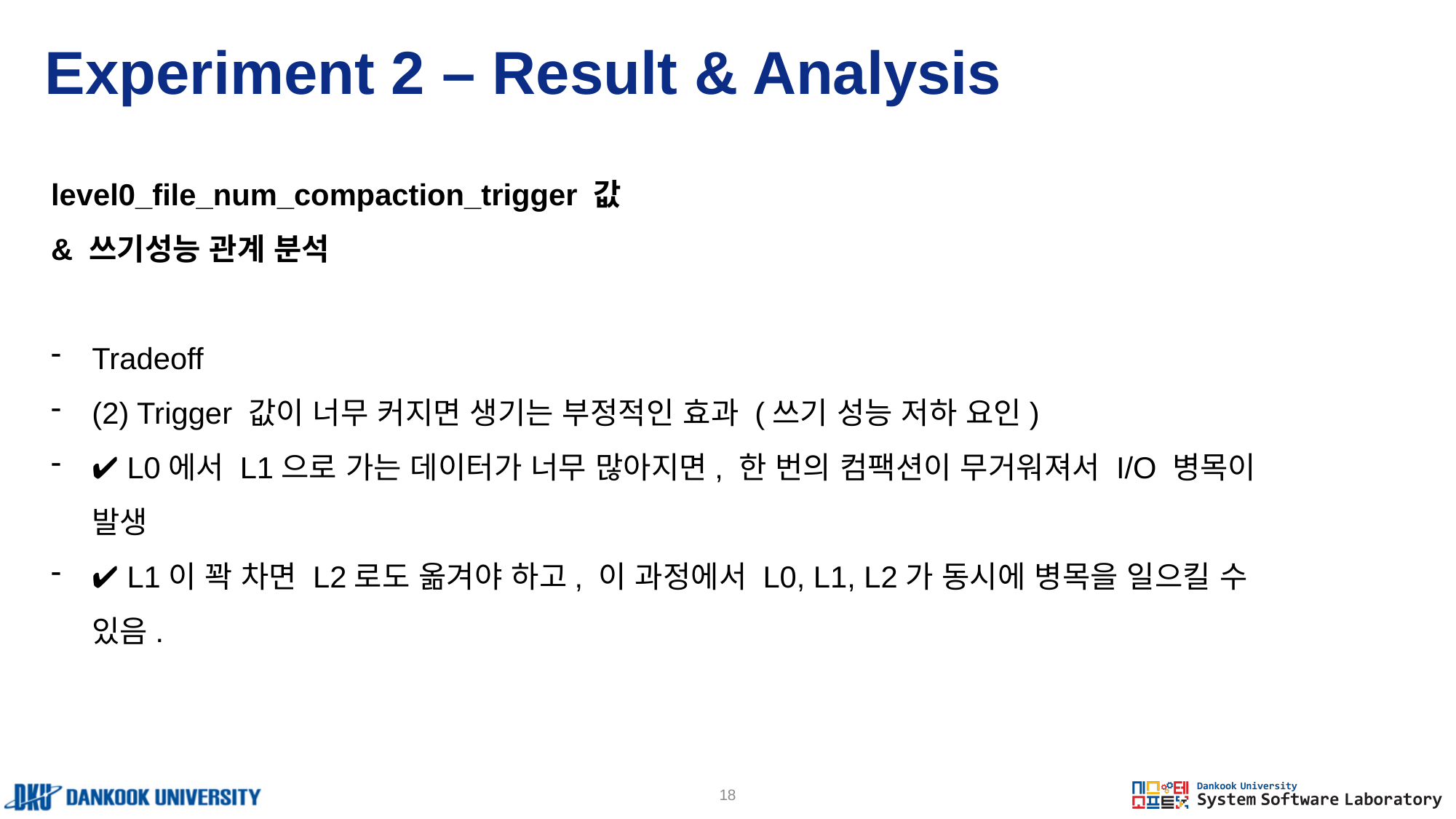

# Experiment 2 – Result & Analysis
level0_file_num_compaction_trigger 값
& 쓰기성능 관계 분석

Tradeoff
(2) Trigger 값이 너무 커지면 생기는 부정적인 효과 (쓰기 성능 저하 요인)
✔ L0에서 L1으로 가는 데이터가 너무 많아지면, 한 번의 컴팩션이 무거워져서 I/O 병목이 발생
✔ L1이 꽉 차면 L2로도 옮겨야 하고, 이 과정에서 L0, L1, L2가 동시에 병목을 일으킬 수 있음.

18